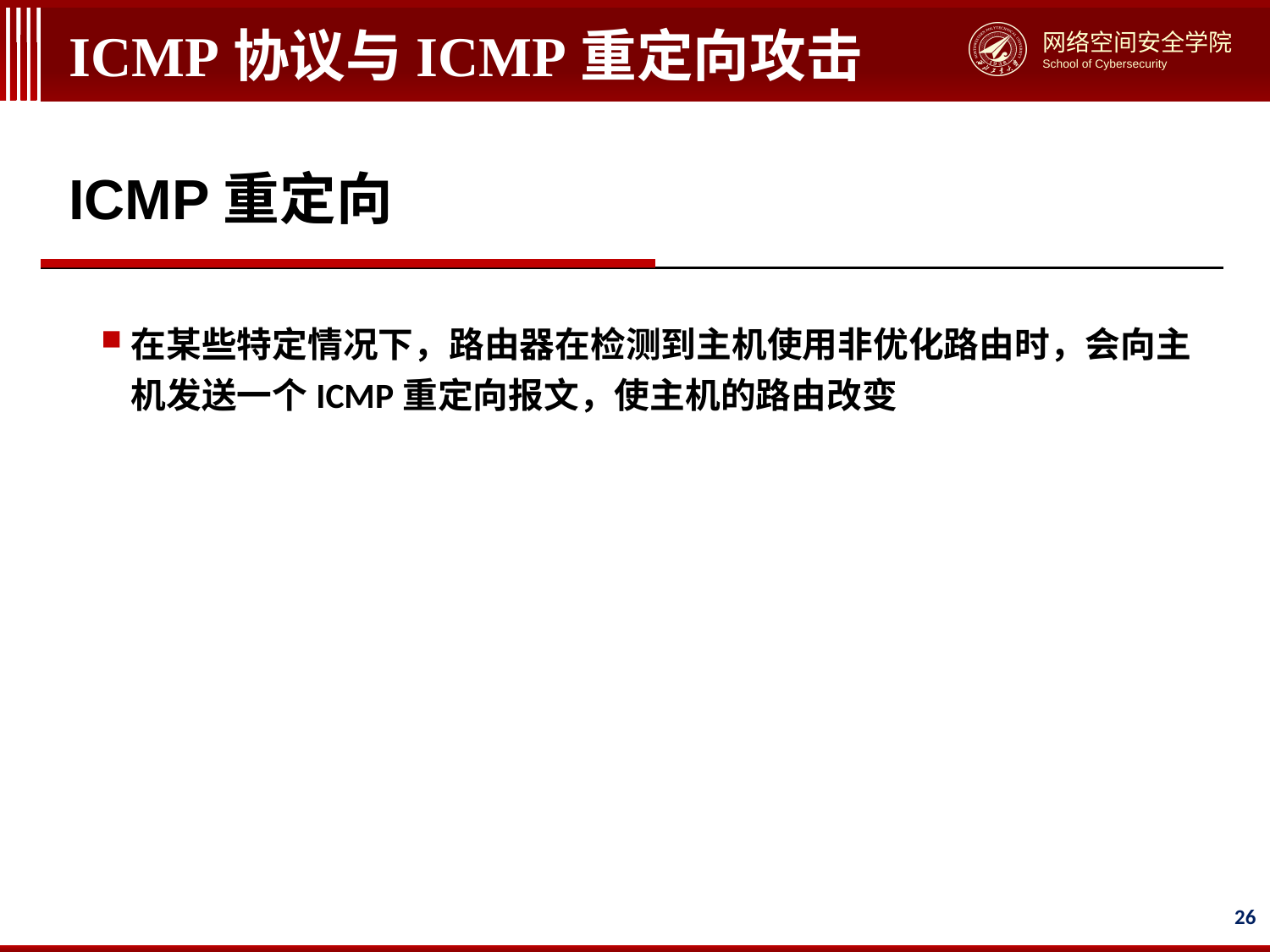

# ICMP协议与ICMP重定向攻击
ICMP重定向
在某些特定情况下，路由器在检测到主机使用非优化路由时，会向主机发送一个ICMP重定向报文，使主机的路由改变